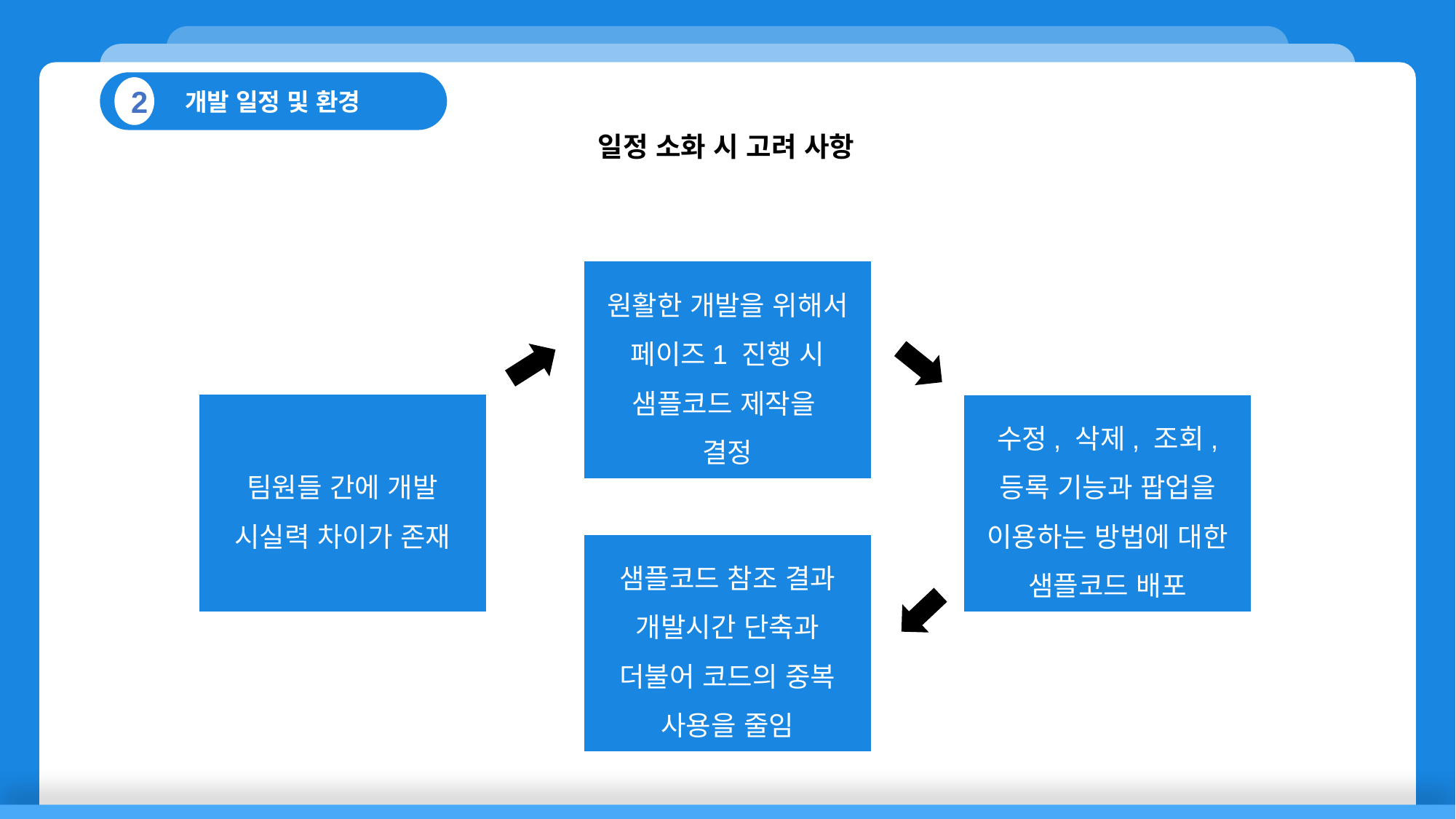

개발 일정 및 환경
2
일정 소화 시 고려 사항
원활한 개발을 위해서 페이즈1 진행 시 샘플코드 제작을
결정

팀원들 간에 개발 시실력 차이가 존재
수정, 삭제, 조회, 등록 기능과 팝업을 이용하는 방법에 대한 샘플코드 배포
샘플코드 참조 결과 개발시간 단축과 더불어 코드의 중복
사용을 줄임